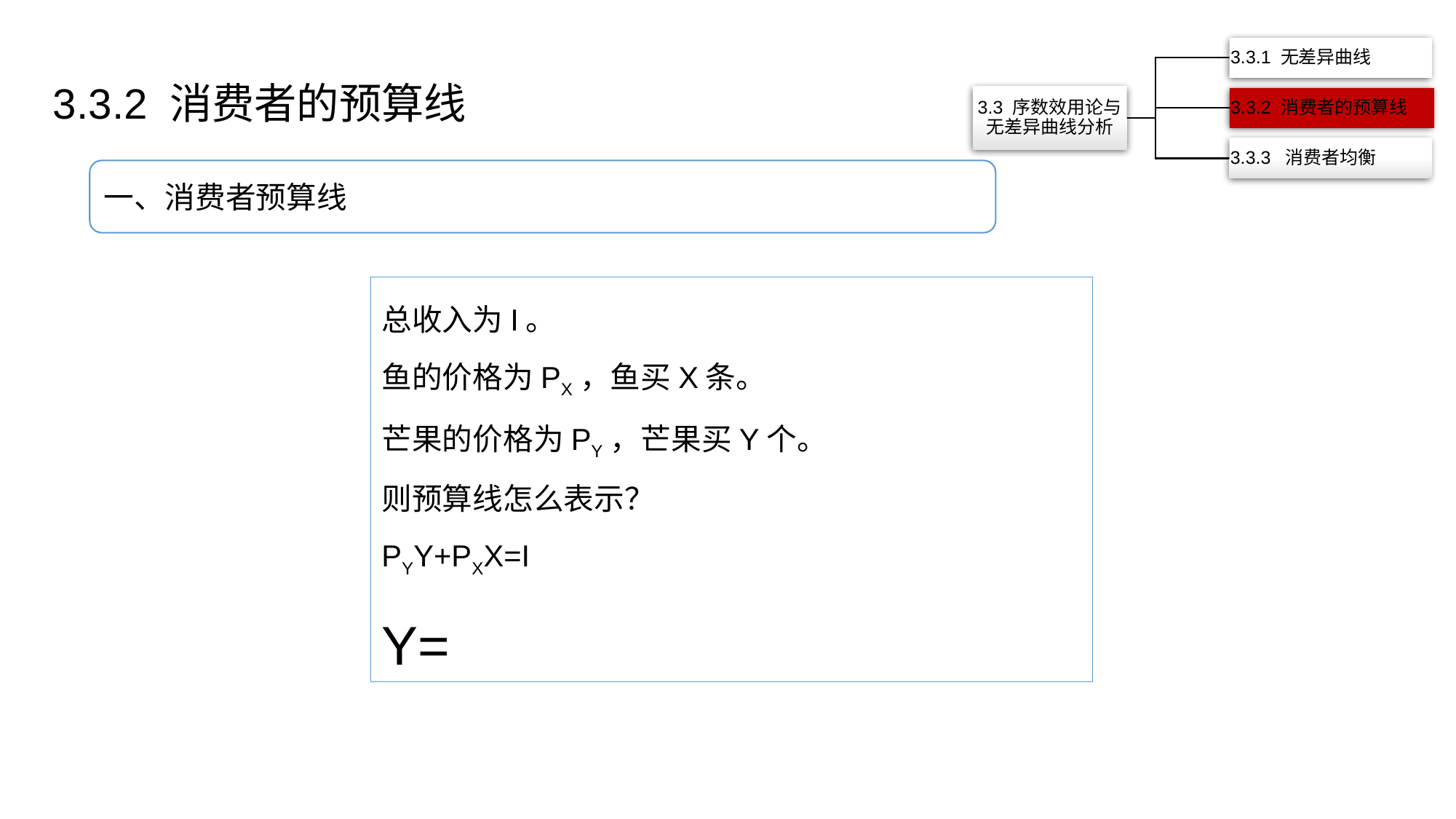

3.3 序数效用论与无差异曲线分析
3.3.1 无差异曲线
3.3.2 消费者的预算线
3.3.3  消费者均衡

3.3.2 消费者的预算线
一、消费者预算线
总收入为I。
鱼的价格为PX，鱼买X条。
芒果的价格为PY，芒果买Y个。
则预算线怎么表示？
PYY+PXX=I
Y=